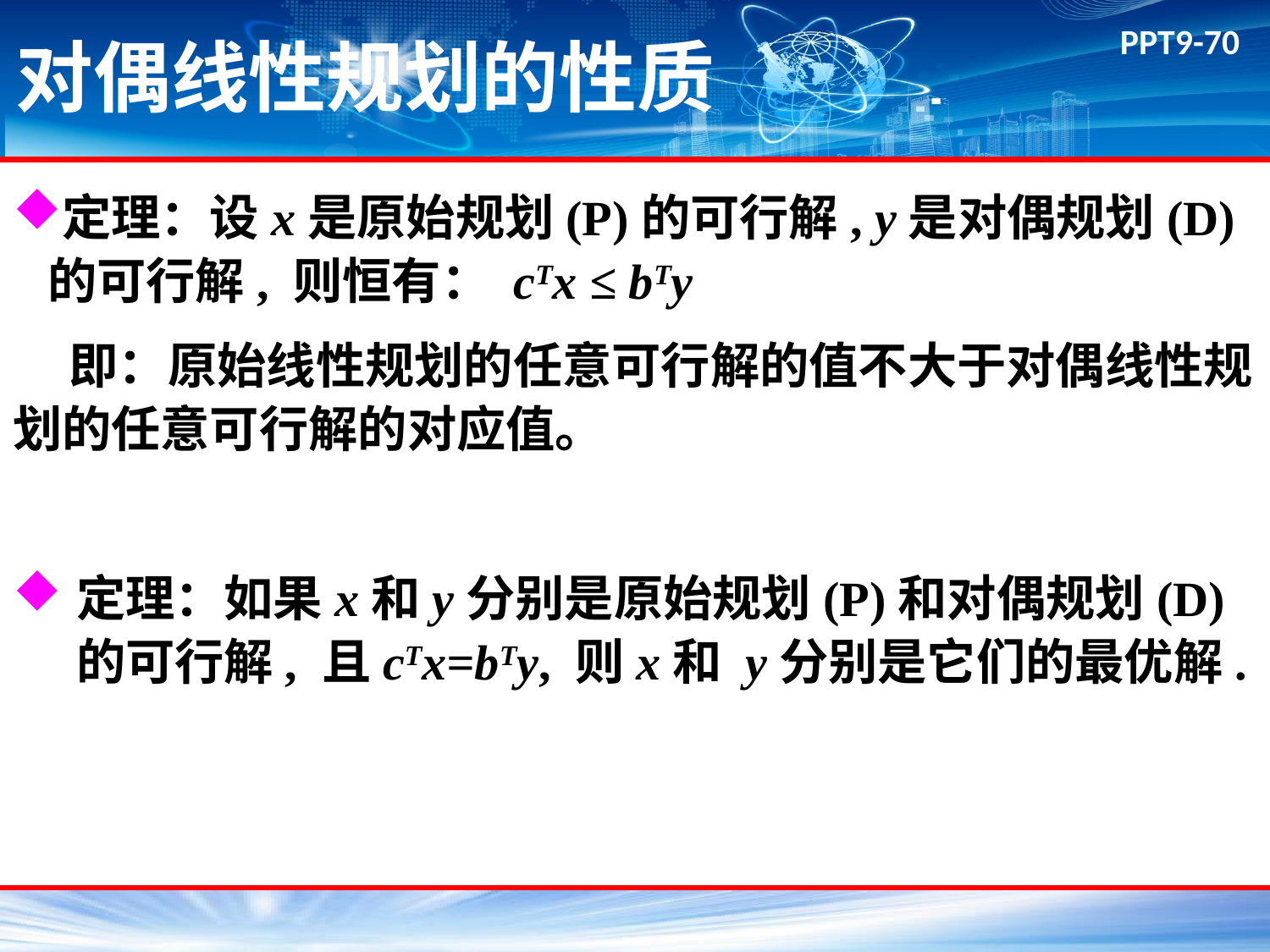

# 对偶线性规划的性质
定理：设x是原始规划(P)的可行解, y是对偶规划(D)的可行解, 则恒有： cTx ≤ bTy
    即：原始线性规划的任意可行解的值不大于对偶线性规划的任意可行解的对应值。

定理：如果x和y分别是原始规划(P)和对偶规划(D)的可行解, 且cTx=bTy, 则x和 y分别是它们的最优解.